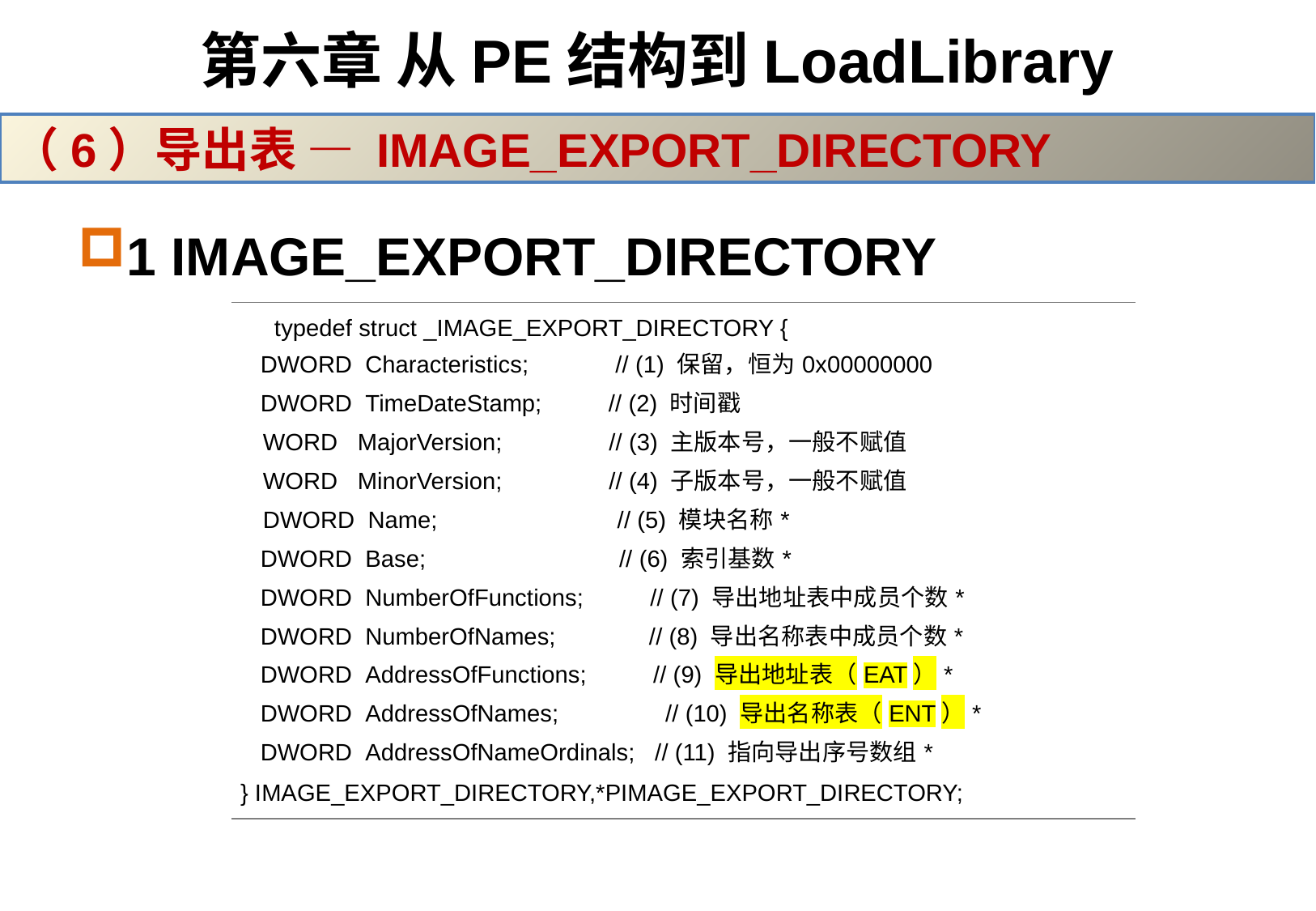

# 第六章 从PE结构到LoadLibrary
（6）导出表 — IMAGE_EXPORT_DIRECTORY
1 IMAGE_EXPORT_DIRECTORY
| typedef struct \_IMAGE\_EXPORT\_DIRECTORY {    DWORD  Characteristics;         // (1) 保留，恒为0x00000000        DWORD  TimeDateStamp;          // (2) 时间戳      WORD   MajorVersion;             // (3) 主版本号，一般不赋值      WORD   MinorVersion;            // (4) 子版本号，一般不赋值      DWORD  Name;                     // (5) 模块名称\*      DWORD  Base;                    // (6) 索引基数\*      DWORD  NumberOfFunctions;       // (7) 导出地址表中成员个数\*      DWORD  NumberOfNames;           // (8) 导出名称表中成员个数\*      DWORD  AddressOfFunctions;      // (9) 导出地址表（EAT）\*      DWORD  AddressOfNames;          // (10) 导出名称表（ENT）\*      DWORD  AddressOfNameOrdinals;   // (11) 指向导出序号数组\* } IMAGE\_EXPORT\_DIRECTORY,\*PIMAGE\_EXPORT\_DIRECTORY; |
| --- |